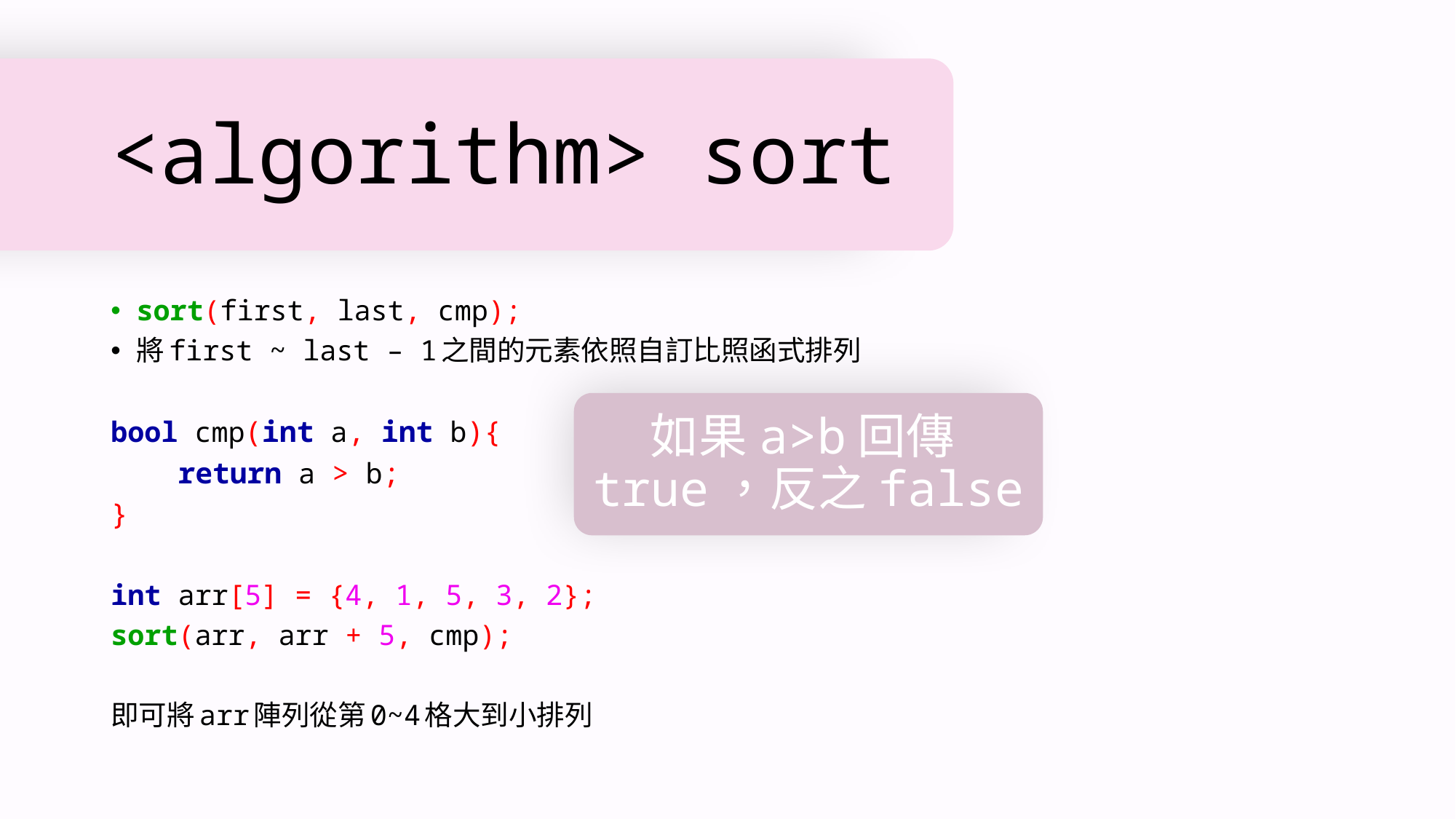

# <algorithm> sort
sort(first, last, cmp);
將first ~ last – 1之間的元素依照自訂比照函式排列

bool cmp(int a, int b){
    return a > b;
}

int arr[5] = {4, 1, 5, 3, 2};
sort(arr, arr + 5, cmp);

即可將arr陣列從第0~4格大到小排列
如果a>b回傳true，反之false